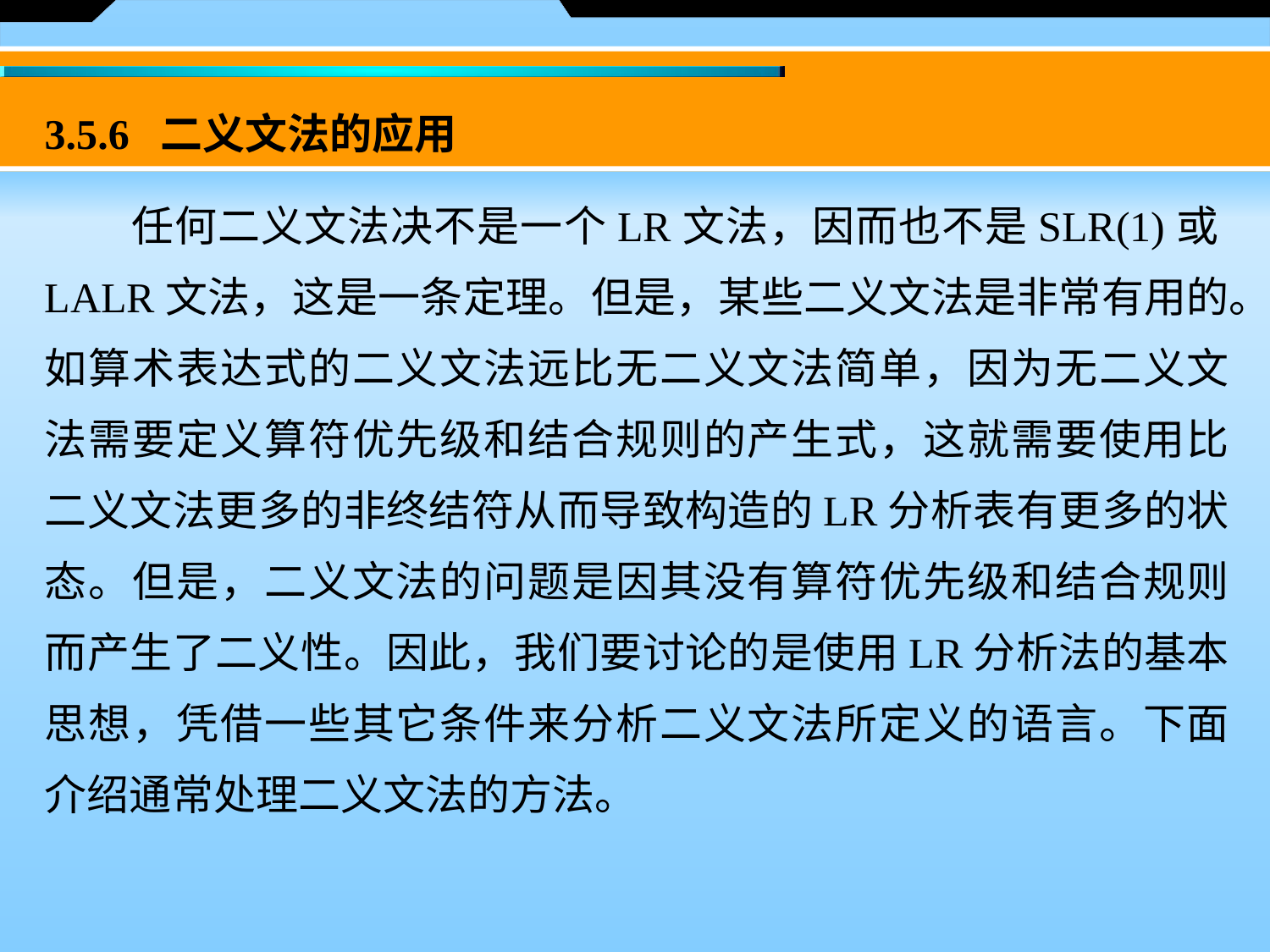

3.5.6  二义文法的应用
　　任何二义文法决不是一个LR文法，因而也不是SLR(1)或LALR文法，这是一条定理。但是，某些二义文法是非常有用的。如算术表达式的二义文法远比无二义文法简单，因为无二义文法需要定义算符优先级和结合规则的产生式，这就需要使用比二义文法更多的非终结符从而导致构造的LR分析表有更多的状态。但是，二义文法的问题是因其没有算符优先级和结合规则而产生了二义性。因此，我们要讨论的是使用LR分析法的基本思想，凭借一些其它条件来分析二义文法所定义的语言。下面介绍通常处理二义文法的方法。